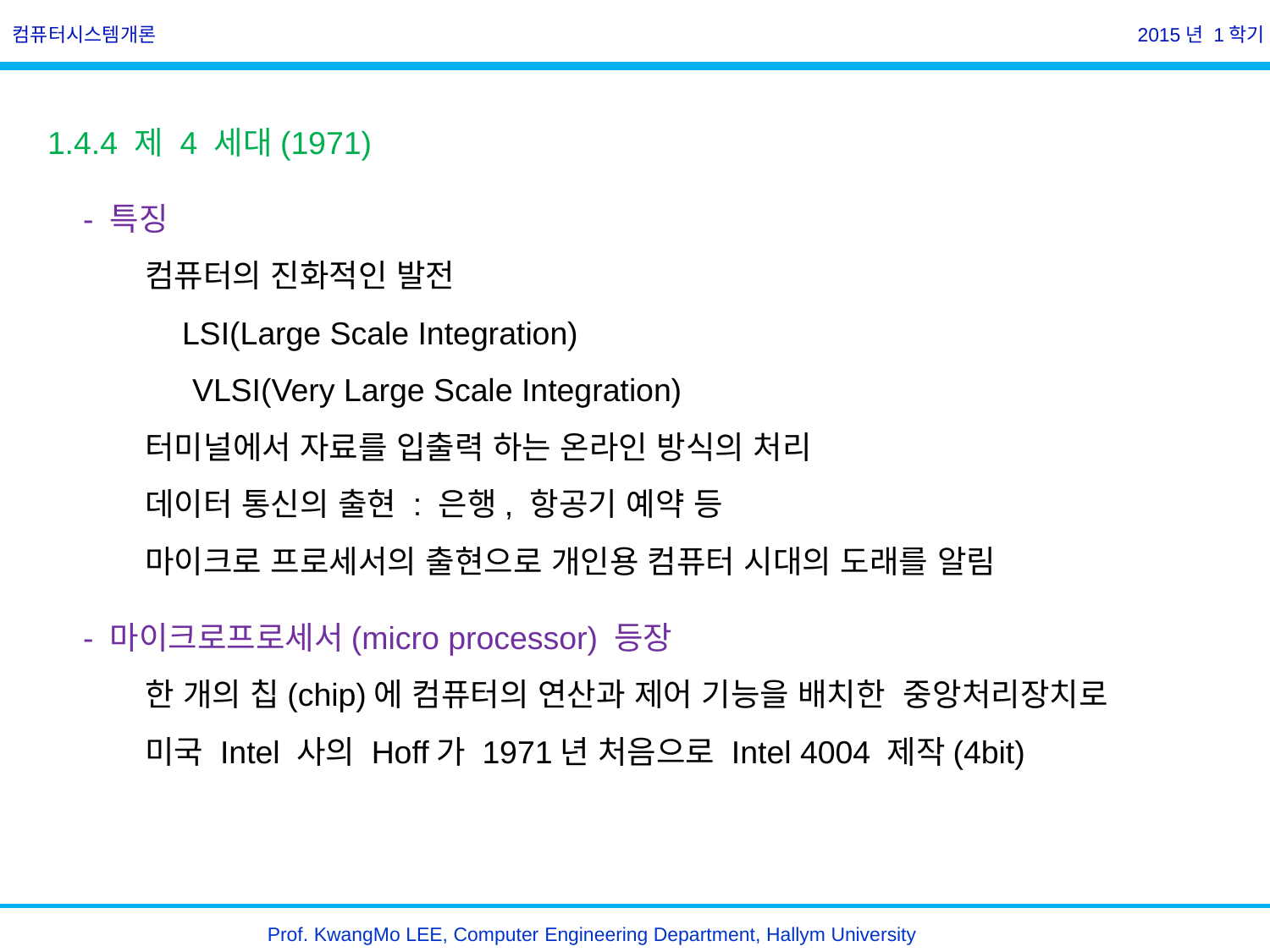

컴퓨터시스템개론
2015년 1학기
1.4.4 제 4 세대(1971)

    - 특징
   컴퓨터의 진화적인 발전
        LSI(Large Scale Integration)
  VLSI(Very Large Scale Integration)
   터미널에서 자료를 입출력 하는 온라인 방식의 처리
   데이터 통신의 출현 : 은행, 항공기 예약 등
   마이크로 프로세서의 출현으로 개인용 컴퓨터 시대의 도래를 알림

    - 마이크로프로세서(micro processor) 등장
   한 개의 칩(chip)에 컴퓨터의 연산과 제어 기능을 배치한  중앙처리장치로
   미국 Intel 사의 Hoff가 1971년 처음으로 Intel 4004 제작(4bit)
Prof. KwangMo LEE, Computer Engineering Department, Hallym University